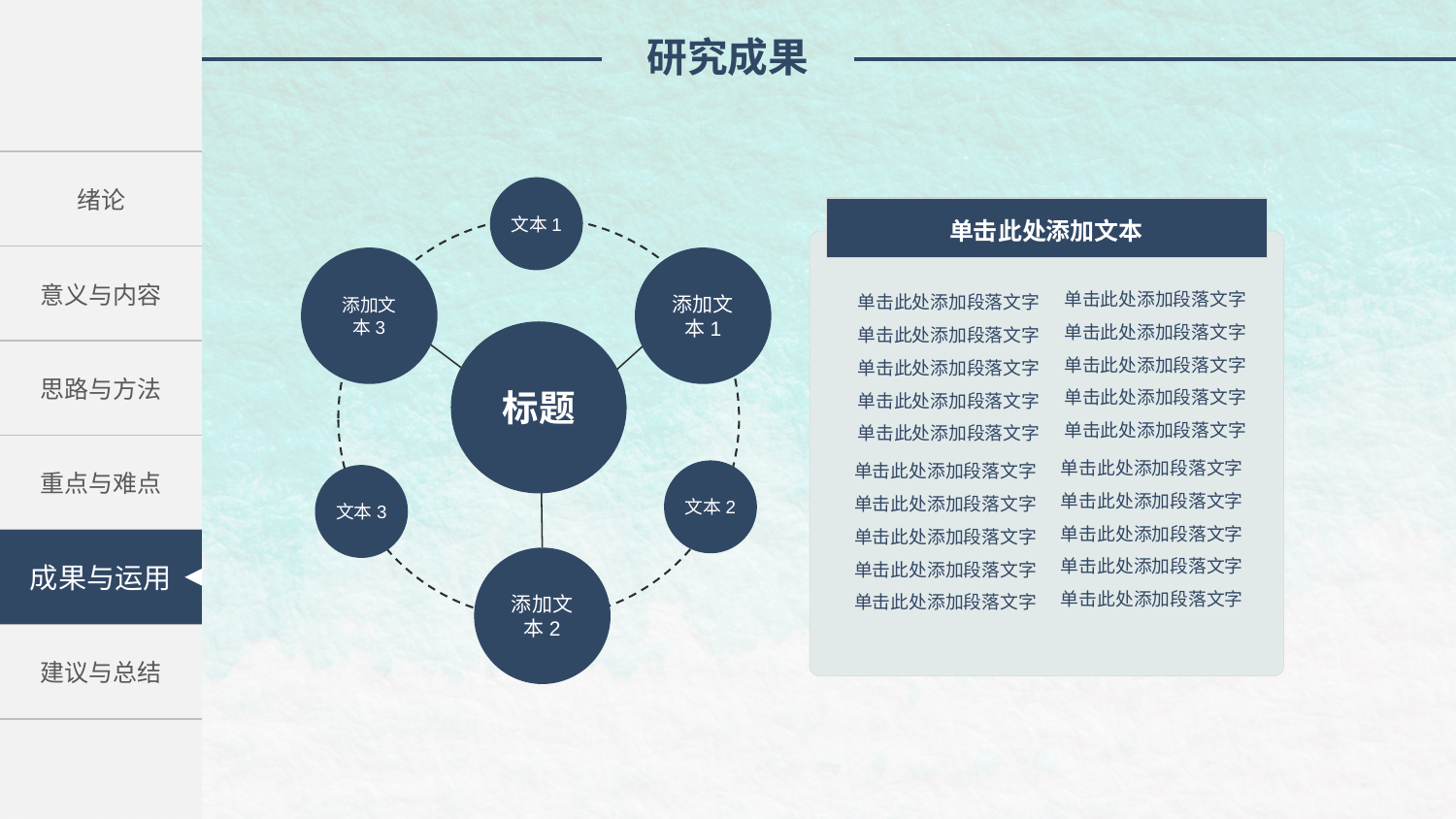

研究成果
| 绪论 |
| --- |
| 意义与内容 |
| 思路与方法 |
| 重点与难点 |
| 相关建议 |
| 建议与总结 |
文本1

添加文本3
添加文本1
文本2
文本3
添加文本2
单击此处添加文本

单击此处添加段落文字
单击此处添加段落文字
单击此处添加段落文字
单击此处添加段落文字
单击此处添加段落文字
单击此处添加段落文字
单击此处添加段落文字
单击此处添加段落文字
单击此处添加段落文字
单击此处添加段落文字
单击此处添加段落文字
单击此处添加段落文字
单击此处添加段落文字
单击此处添加段落文字
单击此处添加段落文字
单击此处添加段落文字
单击此处添加段落文字
单击此处添加段落文字
单击此处添加段落文字
单击此处添加段落文字
标题
成果与运用